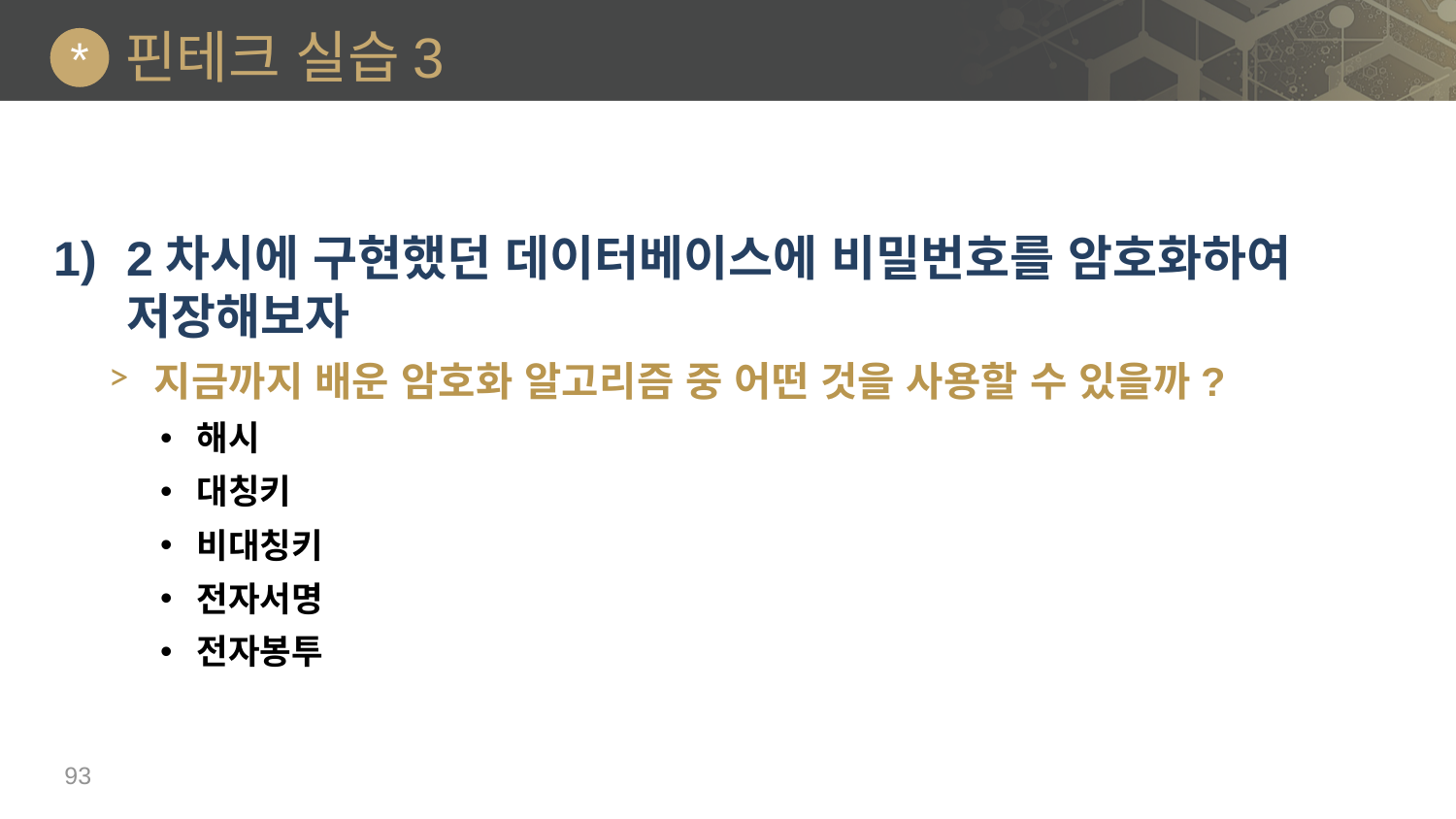

# 핀테크 실습3
*
2차시에 구현했던 데이터베이스에 비밀번호를 암호화하여    저장해보자
지금까지 배운 암호화 알고리즘 중 어떤 것을 사용할 수 있을까?
해시
대칭키
비대칭키
전자서명
전자봉투
93